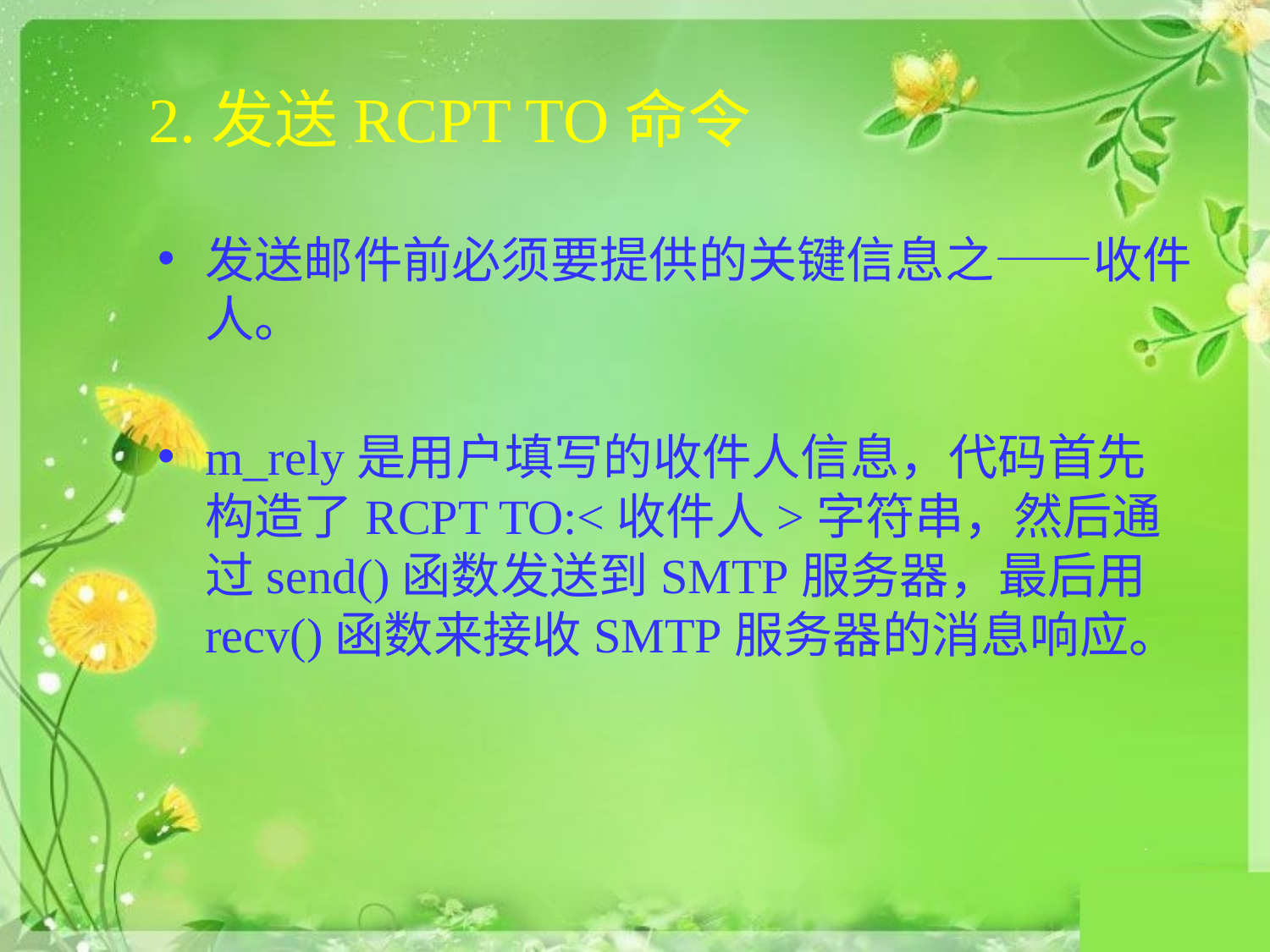

# 2.发送RCPT TO命令
发送邮件前必须要提供的关键信息之——收件人。

m_rely是用户填写的收件人信息，代码首先构造了RCPT TO:<收件人>字符串，然后通过send()函数发送到SMTP服务器，最后用recv()函数来接收SMTP服务器的消息响应。